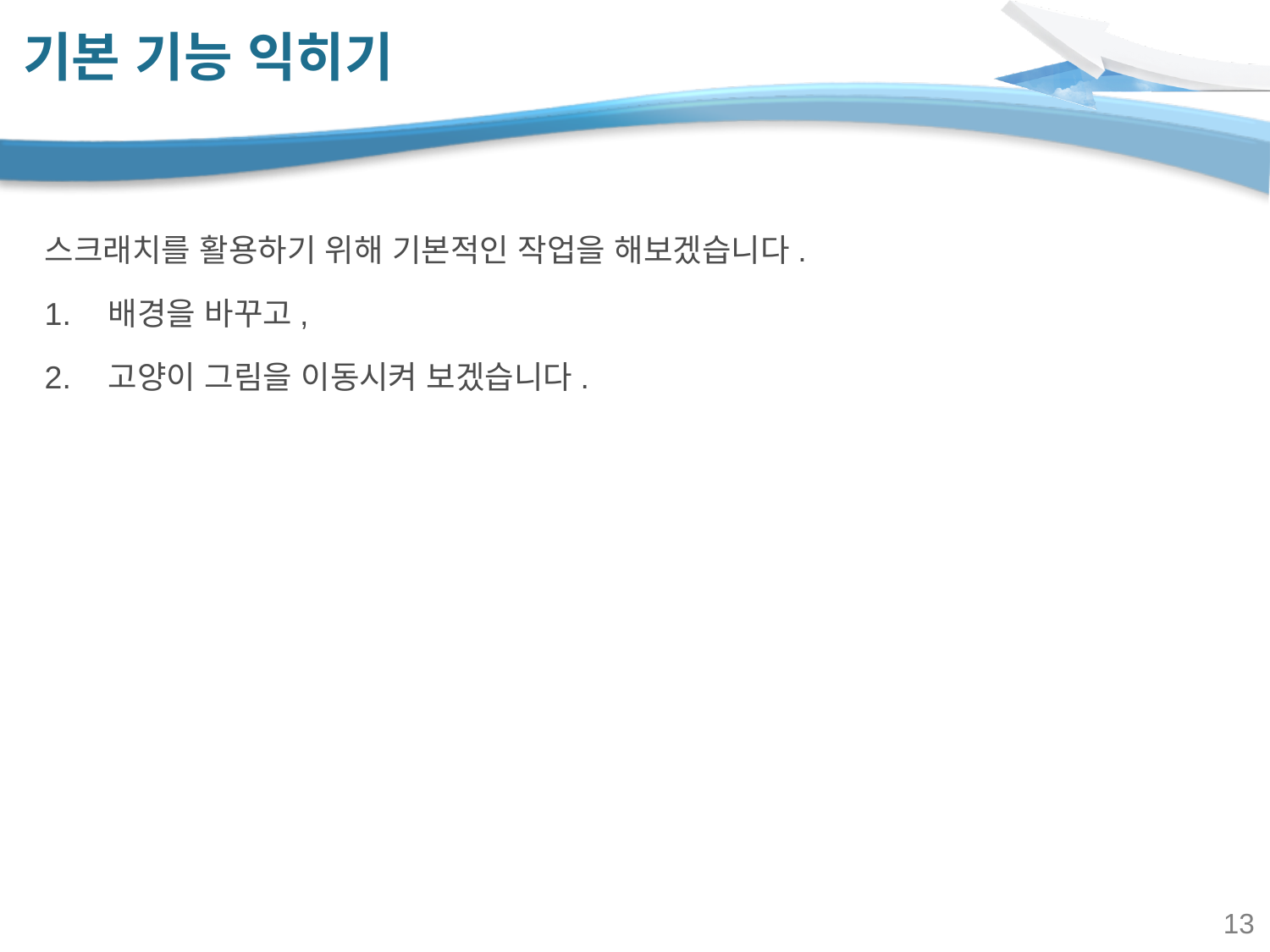

# 기본 기능 익히기
스크래치를 활용하기 위해 기본적인 작업을 해보겠습니다.
배경을 바꾸고,
고양이 그림을 이동시켜 보겠습니다.
13